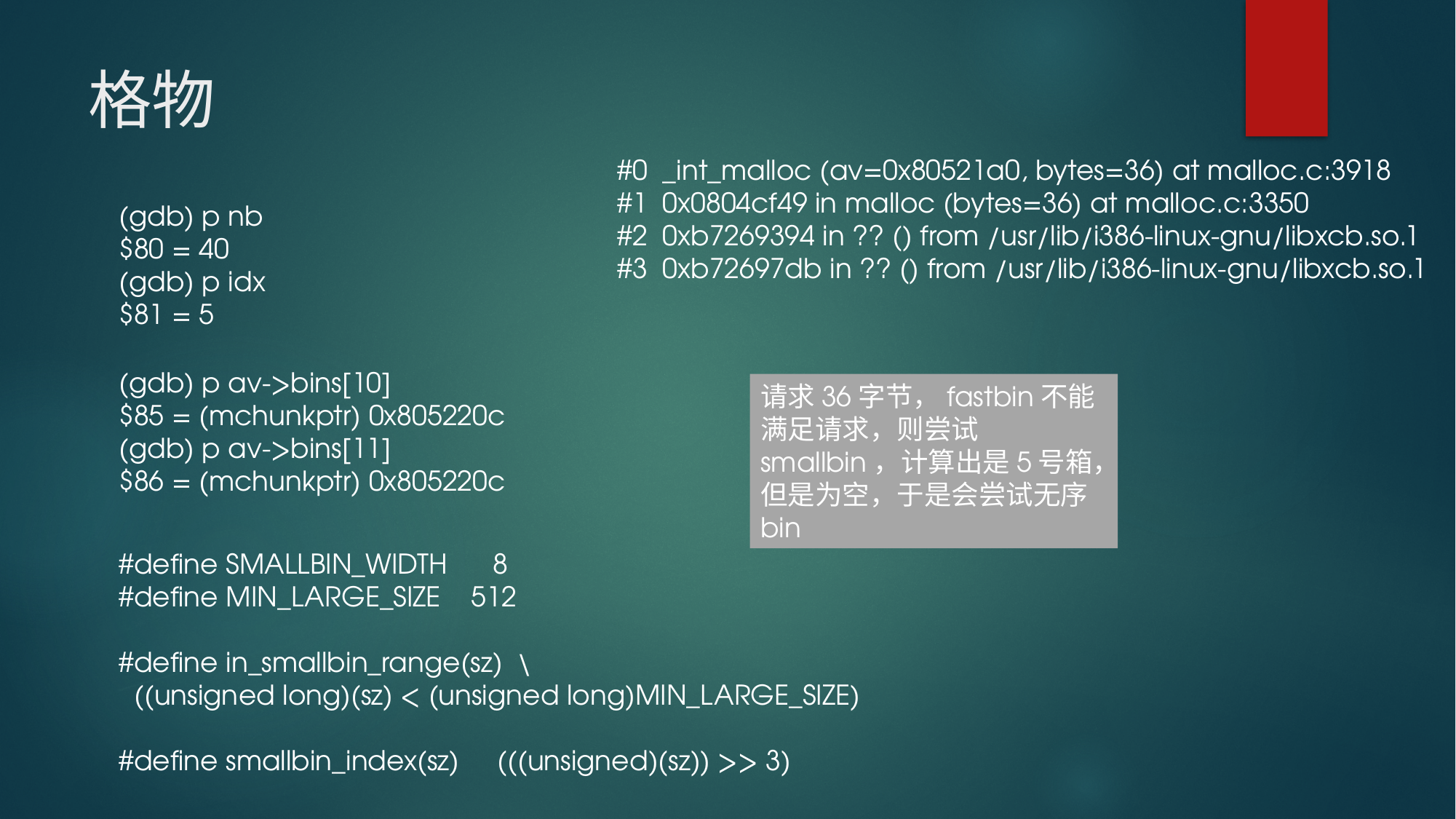

# 格物
#0  _int_malloc (av=0x80521a0, bytes=36) at malloc.c:3918
#1  0x0804cf49 in malloc (bytes=36) at malloc.c:3350
#2  0xb7269394 in ?? () from /usr/lib/i386-linux-gnu/libxcb.so.1
#3  0xb72697db in ?? () from /usr/lib/i386-linux-gnu/libxcb.so.1
(gdb) p nb
$80 = 40
(gdb) p idx
$81 = 5
(gdb) p av->bins[10]
$85 = (mchunkptr) 0x805220c
(gdb) p av->bins[11]
$86 = (mchunkptr) 0x805220c
请求36字节，fastbin不能满足请求，则尝试smallbin，计算出是5号箱，但是为空，于是会尝试无序bin
#define SMALLBIN_WIDTH      8
#define MIN_LARGE_SIZE    512

#define in_smallbin_range(sz)  \
  ((unsigned long)(sz) < (unsigned long)MIN_LARGE_SIZE)

#define smallbin_index(sz)     (((unsigned)(sz)) >> 3)